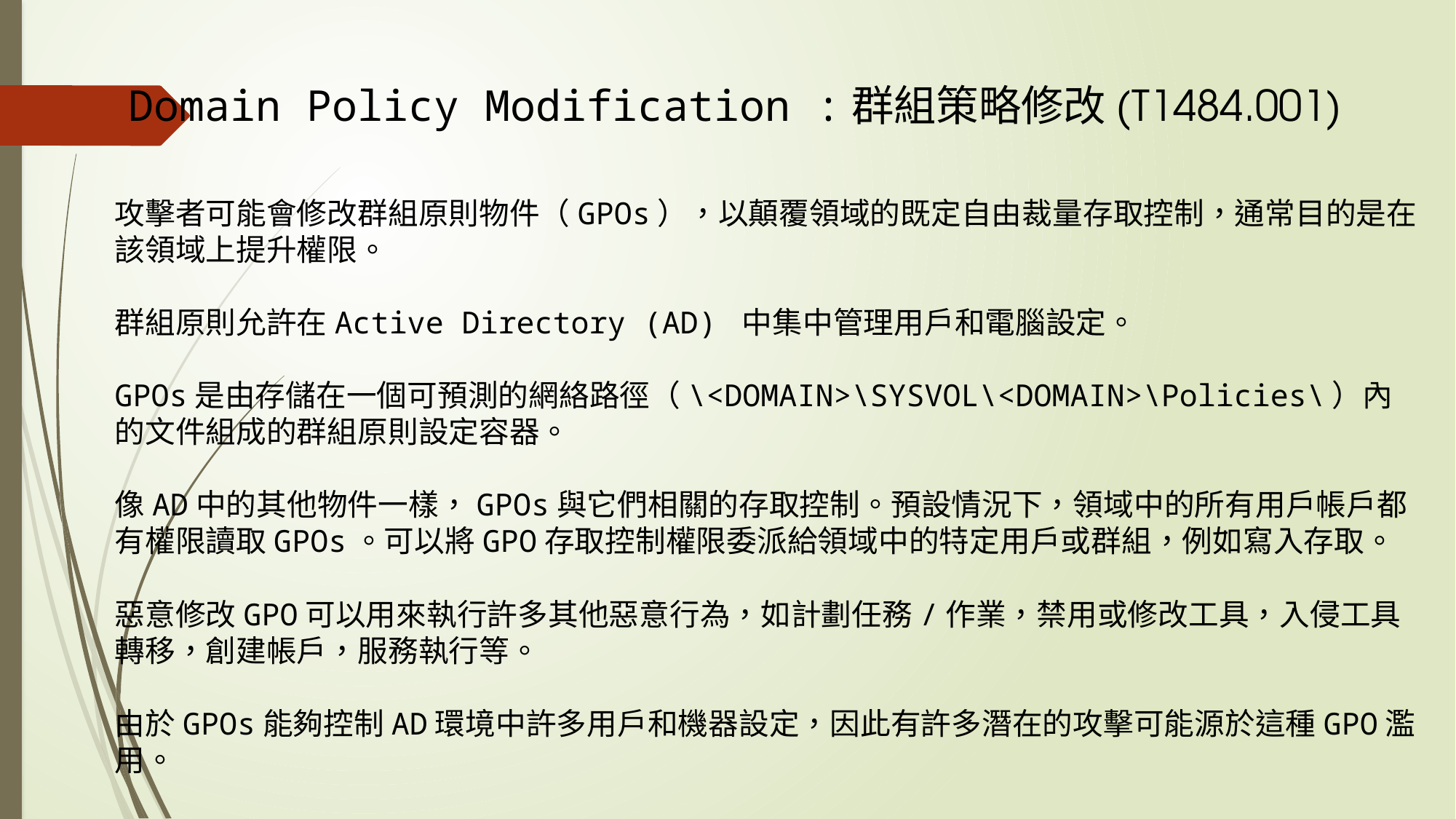

Domain Policy Modification :群組策略修改(T1484.001)
攻擊者可能會修改群組原則物件（GPOs），以顛覆領域的既定自由裁量存取控制，通常目的是在該領域上提升權限。

群組原則允許在Active Directory (AD) 中集中管理用戶和電腦設定。

GPOs是由存儲在一個可預測的網絡路徑（\<DOMAIN>\SYSVOL\<DOMAIN>\Policies\）內的文件組成的群組原則設定容器。

像AD中的其他物件一樣，GPOs與它們相關的存取控制。預設情況下，領域中的所有用戶帳戶都有權限讀取GPOs。可以將GPO存取控制權限委派給領域中的特定用戶或群組，例如寫入存取。

惡意修改GPO可以用來執行許多其他惡意行為，如計劃任務/作業，禁用或修改工具，入侵工具轉移，創建帳戶，服務執行等。

由於GPOs能夠控制AD環境中許多用戶和機器設定，因此有許多潛在的攻擊可能源於這種GPO濫用。